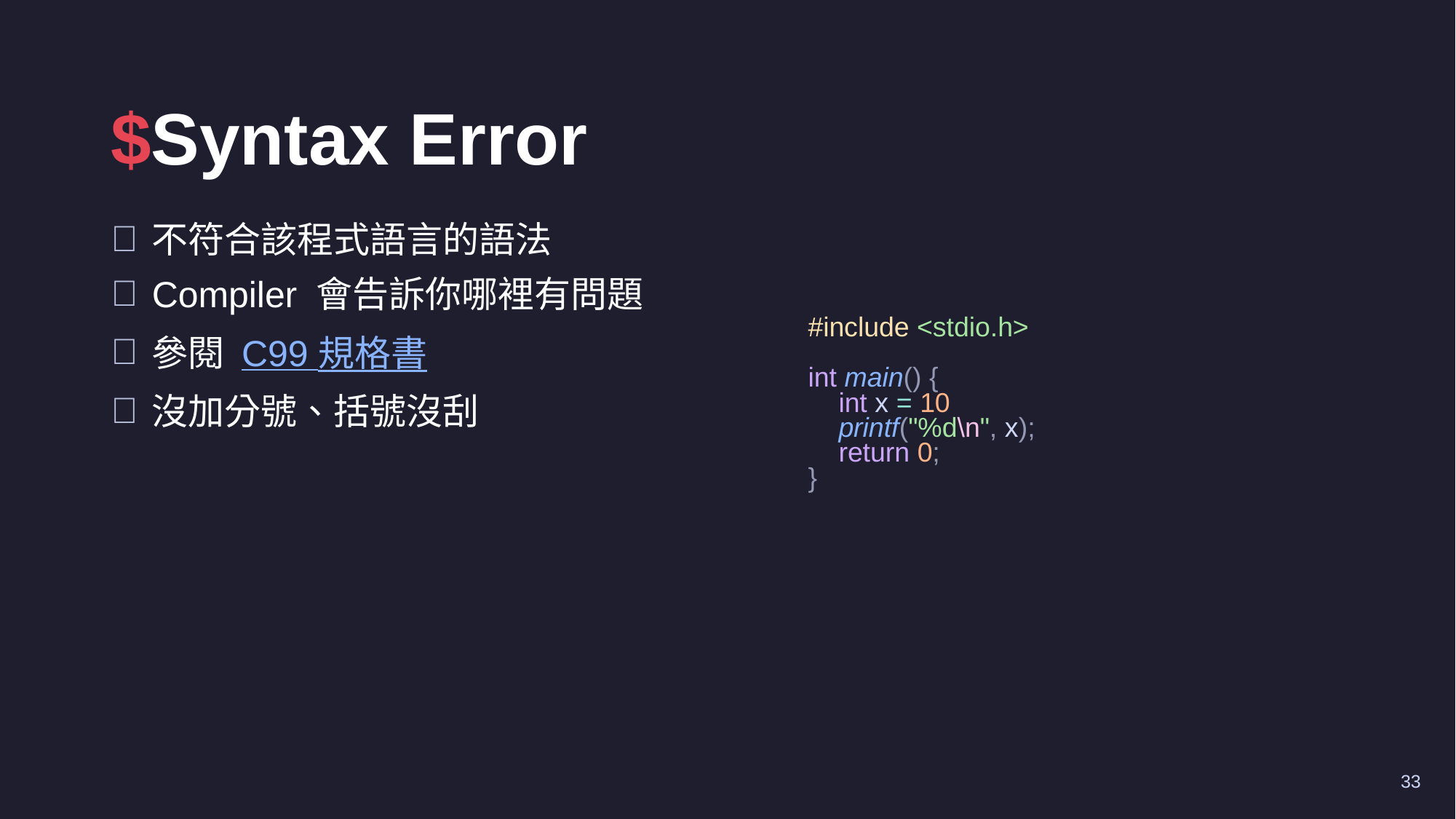

# $Syntax Error
不符合該程式語言的語法
Compiler 會告訴你哪裡有問題
參閱 C99 規格書
沒加分號、括號沒刮
#include <stdio.h>
int main() {
    int x = 10
    printf("%d\n", x);
    return 0;
}
33